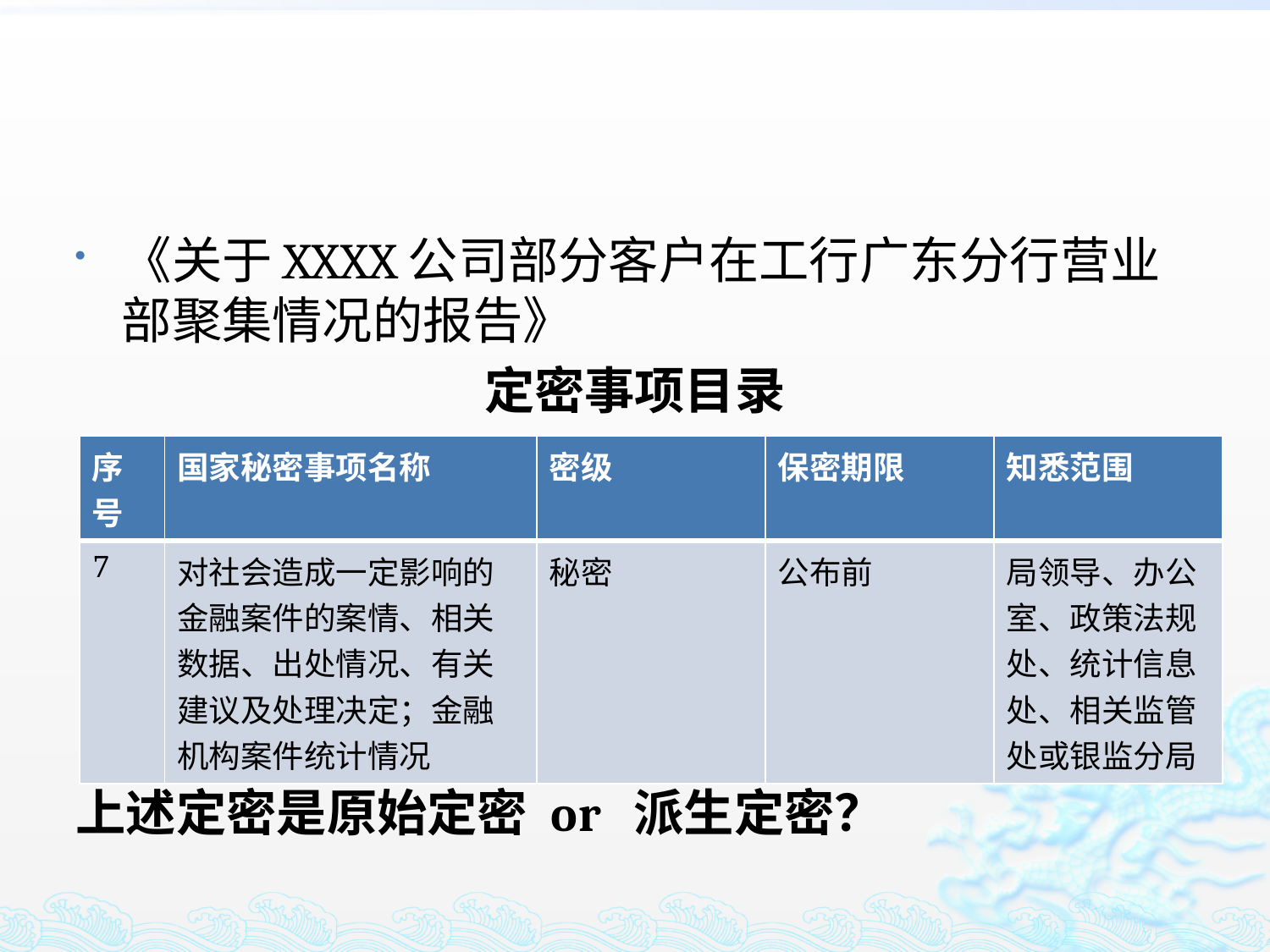

#
《关于XXXX公司部分客户在工行广东分行营业部聚集情况的报告》
定密事项目录

上述定密是原始定密 or  派生定密？

| 序号 | 国家秘密事项名称 | 密级 | 保密期限 | 知悉范围 |
| --- | --- | --- | --- | --- |
| 7 | 对社会造成一定影响的金融案件的案情、相关数据、出处情况、有关建议及处理决定；金融机构案件统计情况 | 秘密 | 公布前 | 局领导、办公室、政策法规处、统计信息处、相关监管处或银监分局 |